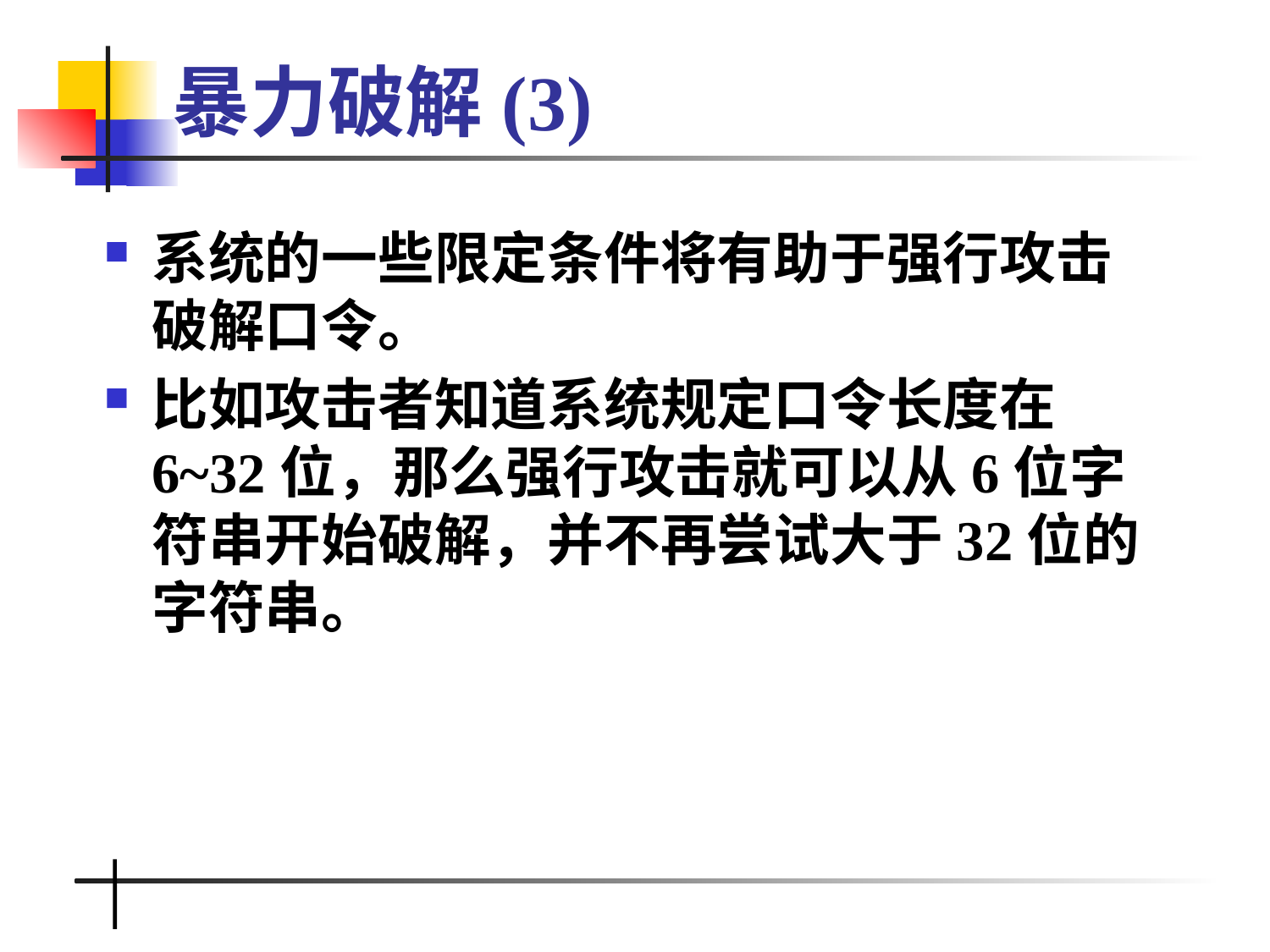

暴力破解(3)
系统的一些限定条件将有助于强行攻击破解口令。
比如攻击者知道系统规定口令长度在6~32位，那么强行攻击就可以从6位字符串开始破解，并不再尝试大于32位的字符串。